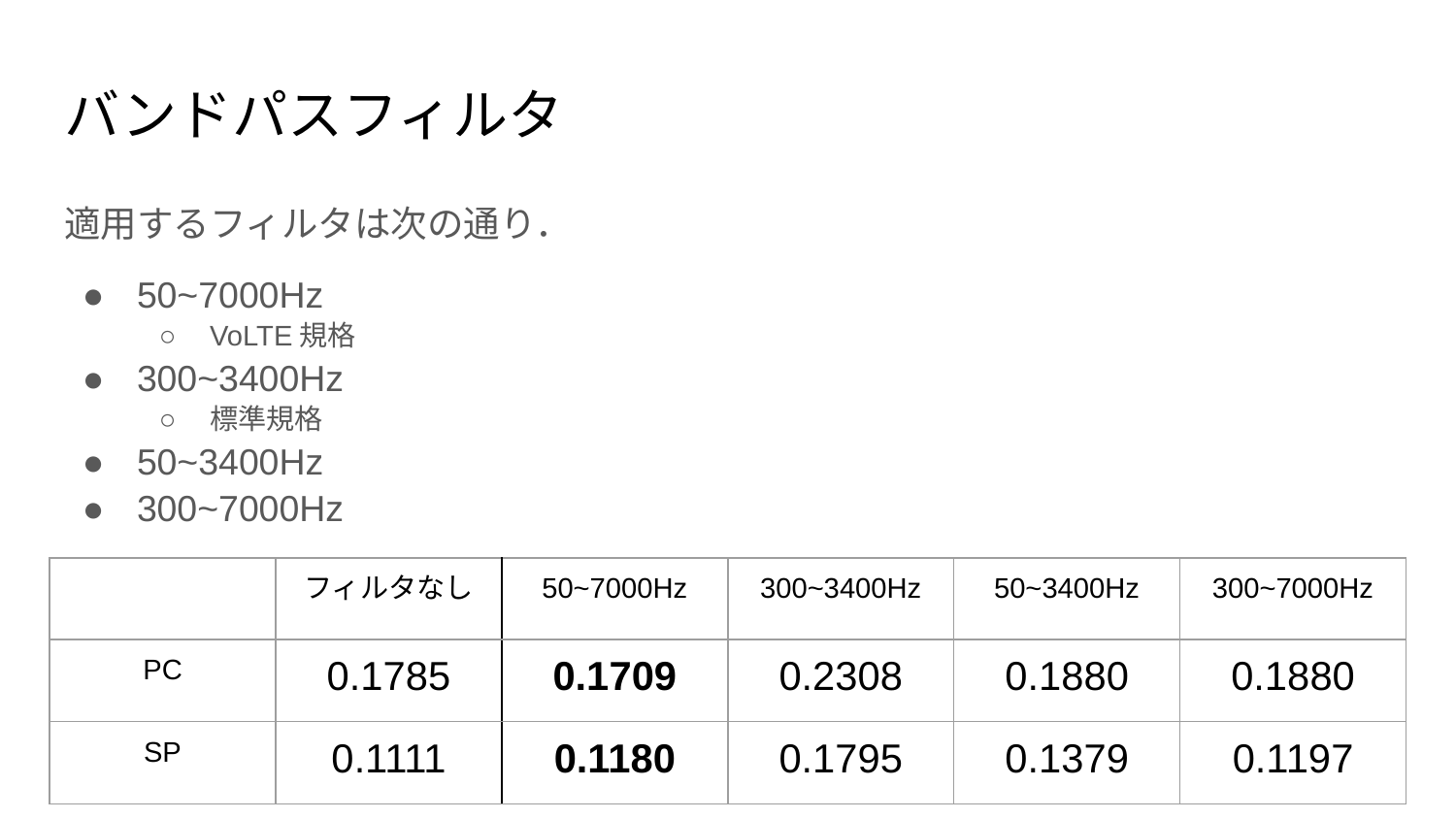

# バンドパスフィルタ
適用するフィルタは次の通り．
50~7000Hz
VoLTE規格
300~3400Hz
標準規格
50~3400Hz
300~7000Hz
|  | フィルタなし | 50~7000Hz | 300~3400Hz | 50~3400Hz | 300~7000Hz |
| --- | --- | --- | --- | --- | --- |
| PC | 0.1785 | 0.1709 | 0.2308 | 0.1880 | 0.1880 |
| SP | 0.1111 | 0.1180 | 0.1795 | 0.1379 | 0.1197 |